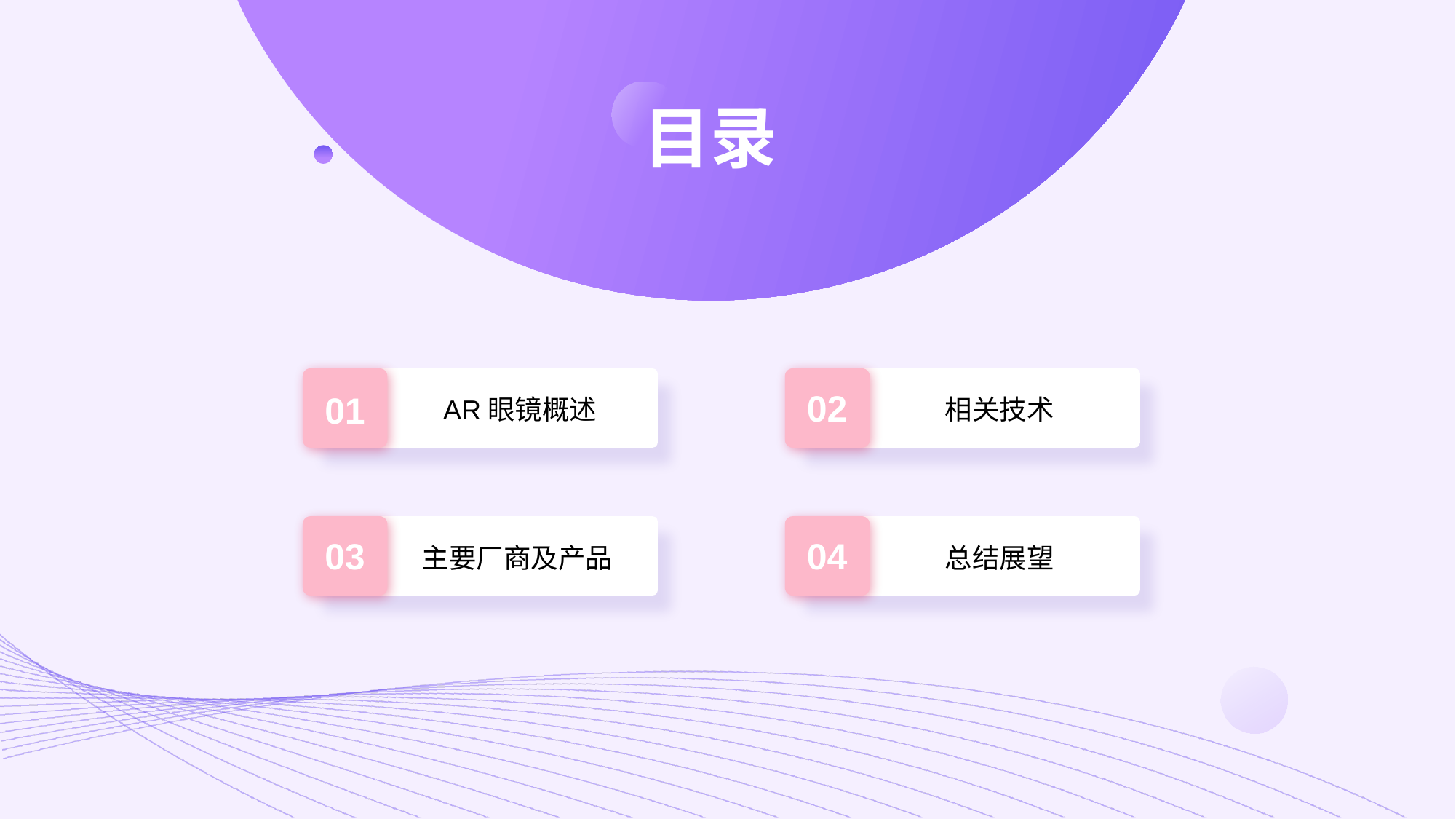

02
01
AR眼镜概述
相关技术
03
04
主要厂商及产品
总结展望